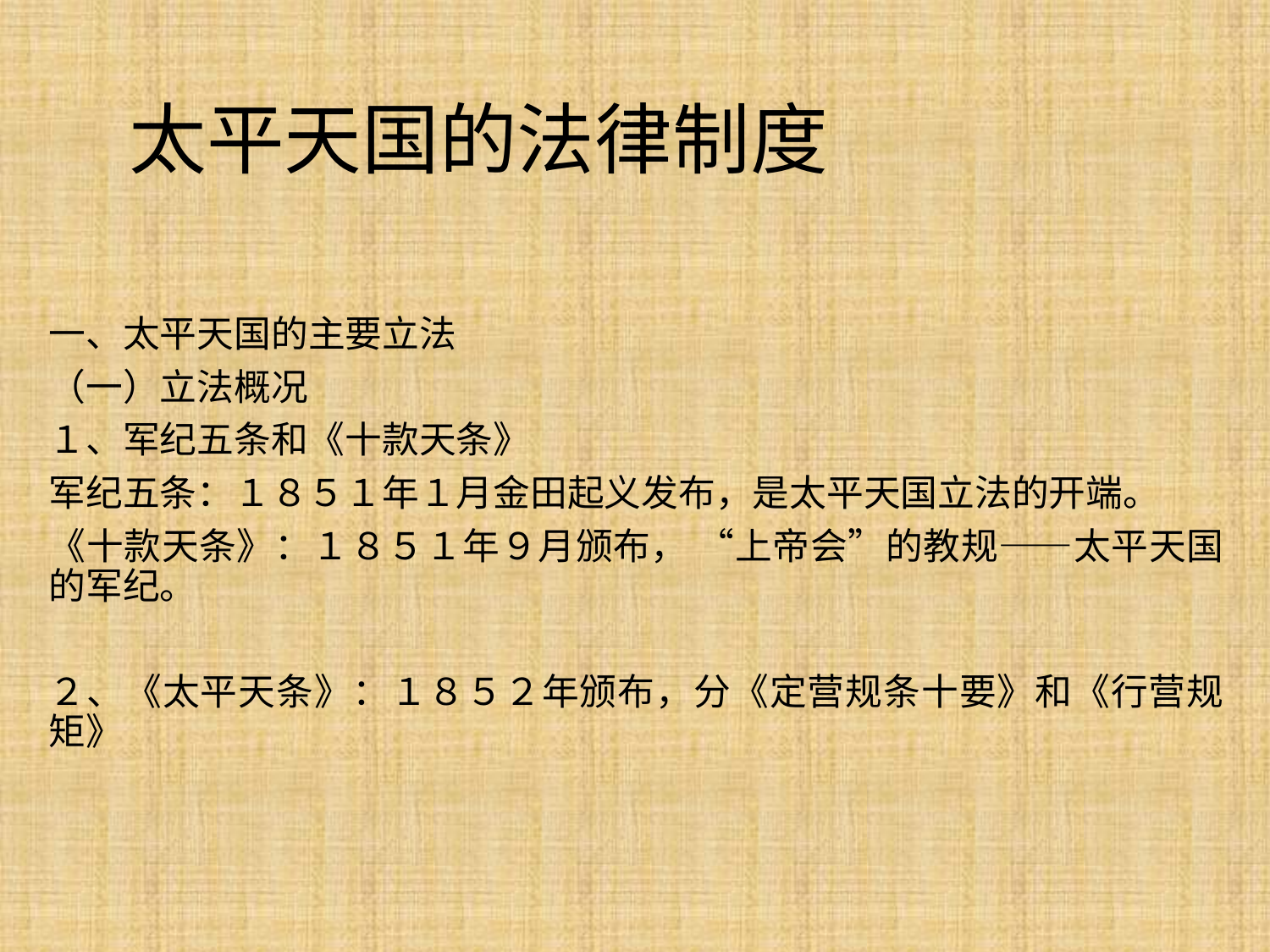

# 太平天国的法律制度
一、太平天国的主要立法
（一）立法概况
１、军纪五条和《十款天条》
军纪五条：１８５１年１月金田起义发布，是太平天国立法的开端。
《十款天条》：１８５１年９月颁布， “上帝会”的教规——太平天国的军纪。

２、《太平天条》：１８５２年颁布，分《定营规条十要》和《行营规矩》